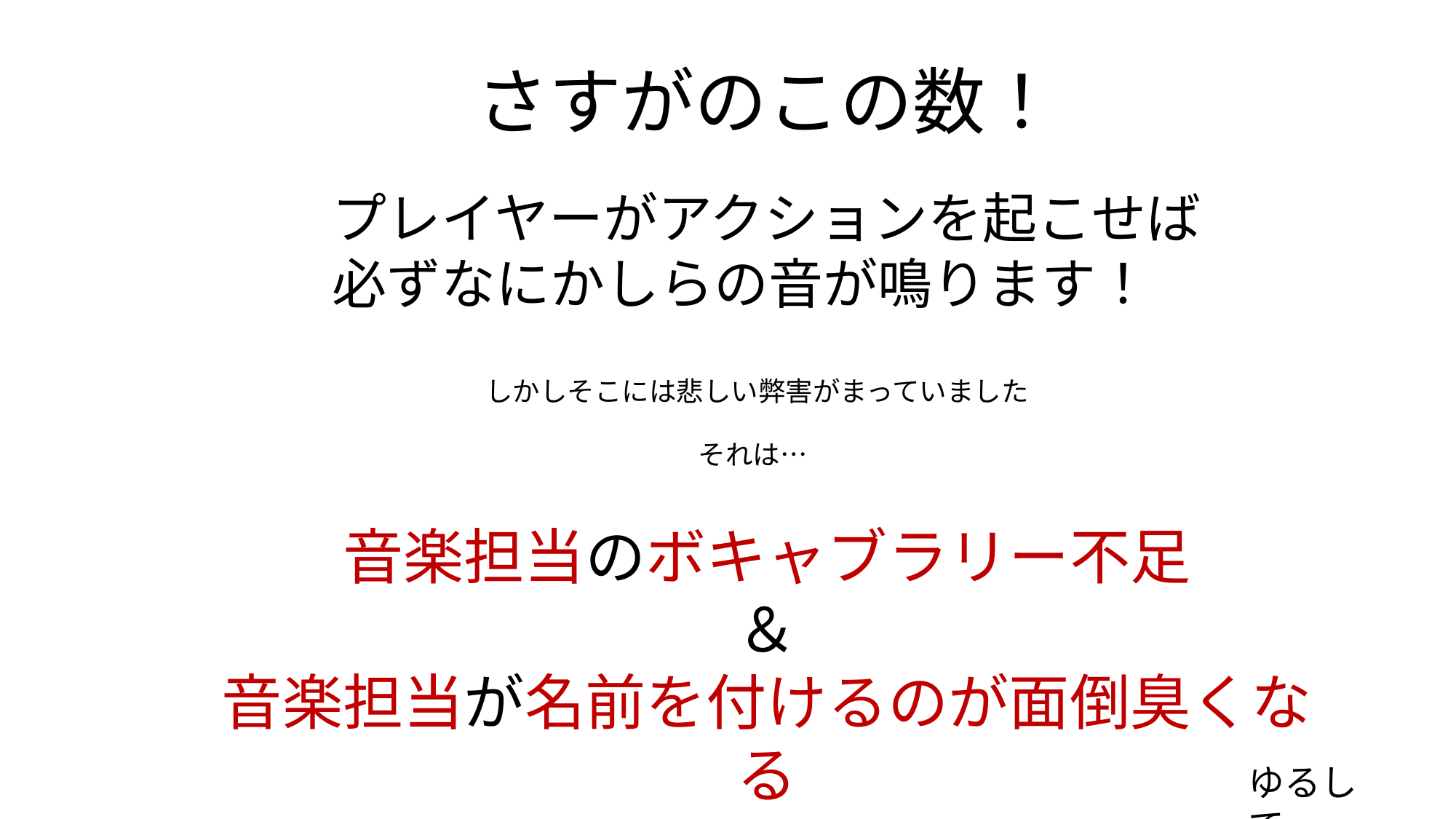

さすがのこの数！
プレイヤーがアクションを起こせば
必ずなにかしらの音が鳴ります！
しかしそこには悲しい弊害がまっていました
それは…
音楽担当のボキャブラリー不足
＆
音楽担当が名前を付けるのが面倒臭くなる
ゆるして・・・